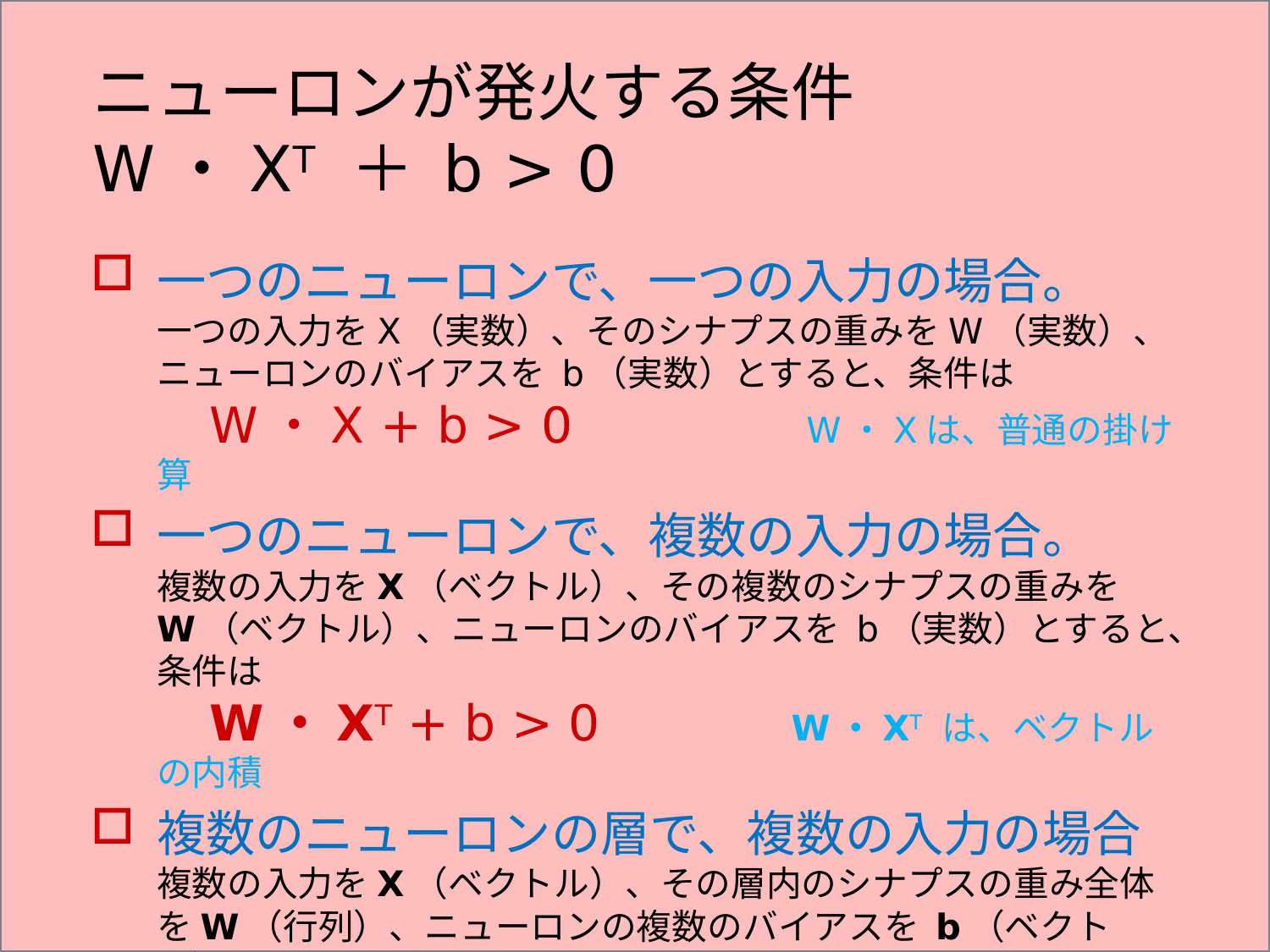

# ニューロンが発火する条件 W・XT ＋ b > 0
一つのニューロンで、一つの入力の場合。
一つの入力をX（実数）、そのシナプスの重みをW（実数）、ニューロンのバイアスを b（実数）とすると、条件は
　W・X + b > 0　　　　　W・Xは、普通の掛け算
一つのニューロンで、複数の入力の場合。
複数の入力をX（ベクトル）、その複数のシナプスの重みをW（ベクトル）、ニューロンのバイアスを b（実数）とすると、条件は
　W・XT + b > 0　　　　W・XT は、ベクトルの内積
複数のニューロンの層で、複数の入力の場合
複数の入力をX（ベクトル）、その層内のシナプスの重み全体をW（行列）、ニューロンの複数のバイアスを b（ベクトル）とすると、条件は
　W・XT + b > 0　　　　W・XT は、行列とベクトルの積